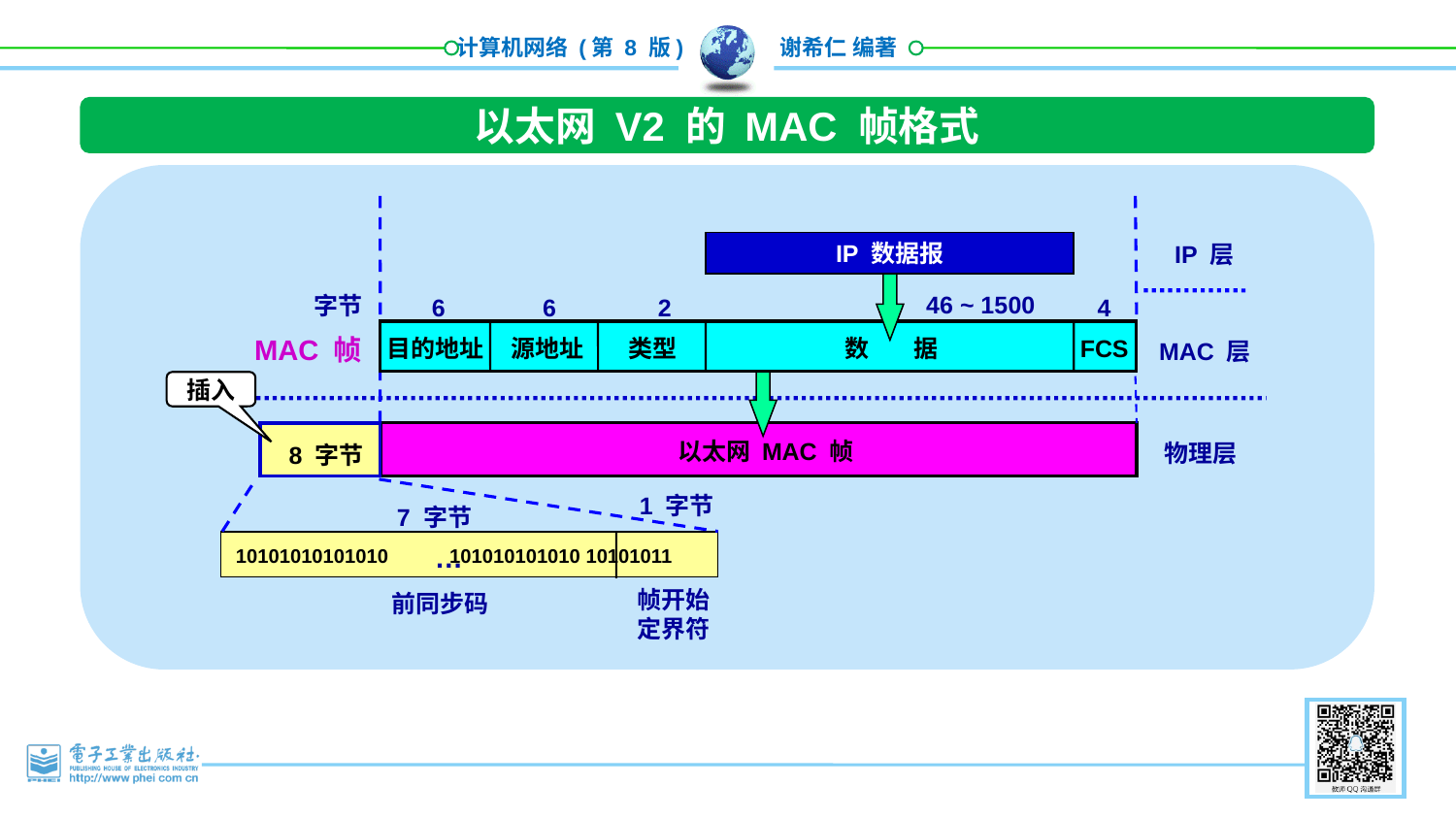

以太网 V2 的 MAC 帧格式

IP 数据报

IP 层
46 ~ 1500
字节
6
6
2
4

MAC 帧
目的地址
源地址
类型
数        据
FCS
MAC 层
插入

以太网 MAC 帧
物理层
8 字节

1 字节
7 字节

…
10101010101010           101010101010 10101011
帧开始
定界符
前同步码